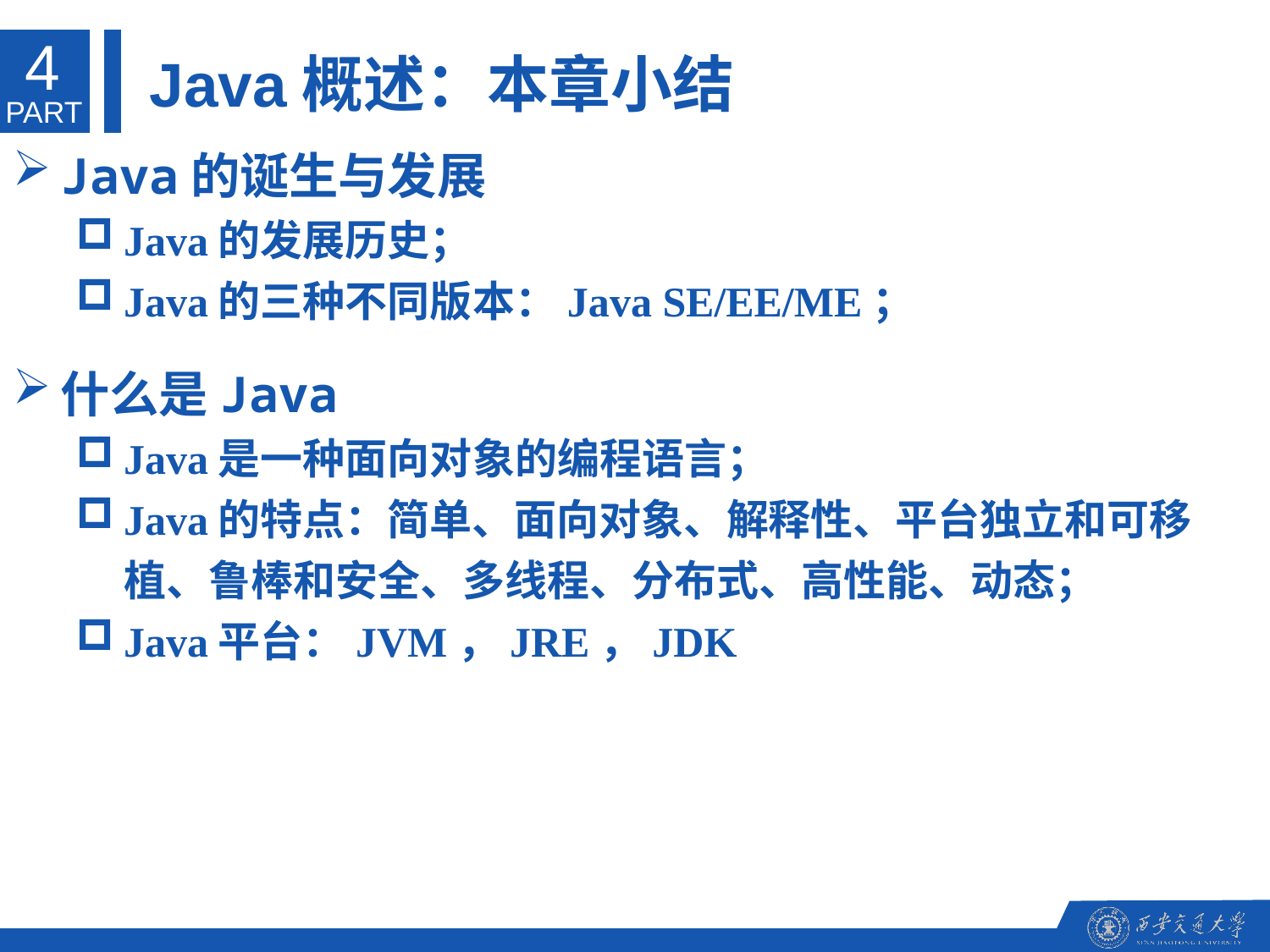

4
Java概述：本章小结

PART
Java的诞生与发展
Java的发展历史；
Java的三种不同版本：Java SE/EE/ME；
什么是Java
Java是一种面向对象的编程语言；
Java的特点：简单、面向对象、解释性、平台独立和可移植、鲁棒和安全、多线程、分布式、高性能、动态；
Java平台：JVM，JRE，JDK